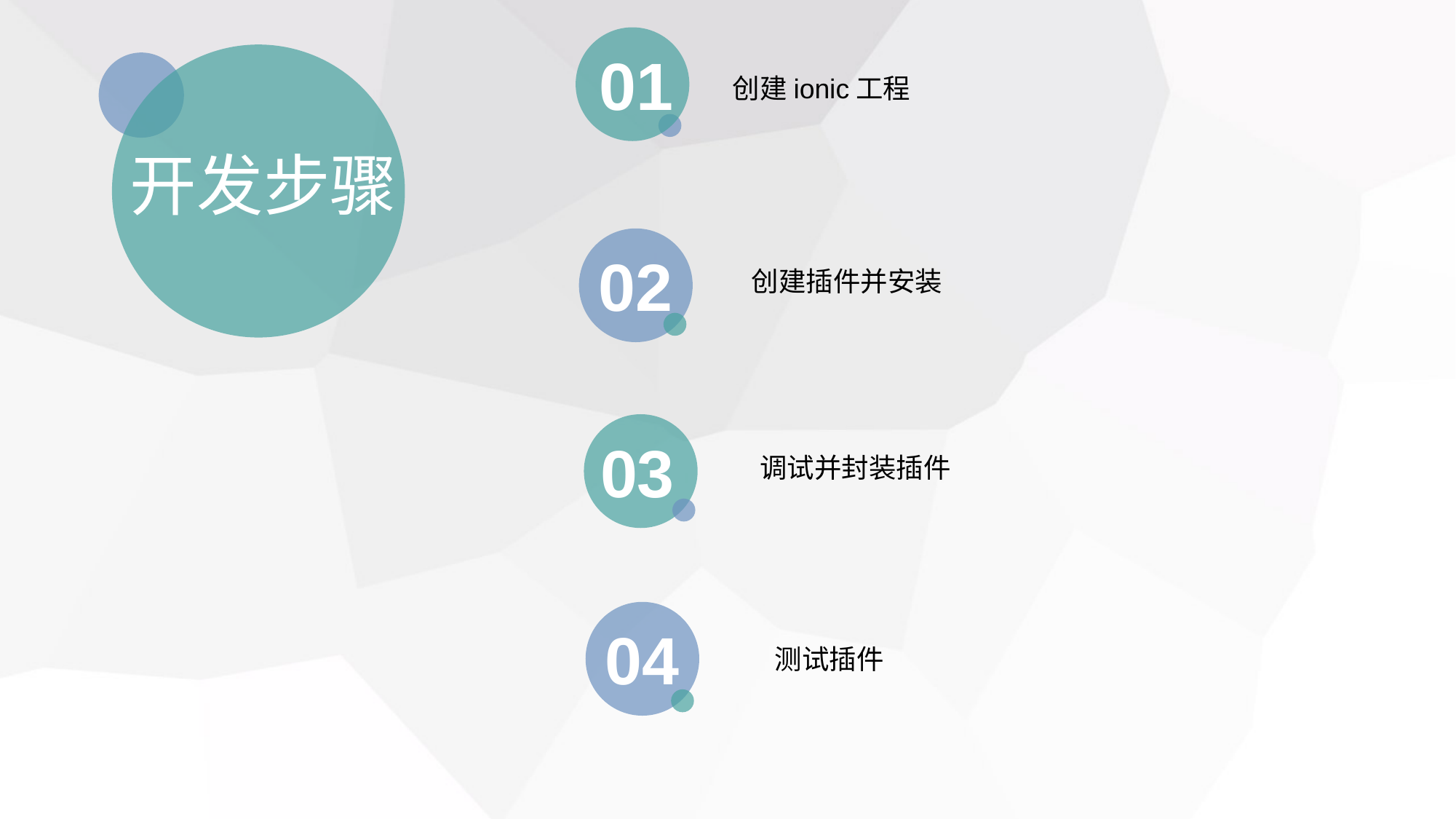

01

创建ionic工程

开发步骤

02
创建插件并安装

03
调试并封装插件

04
测试插件